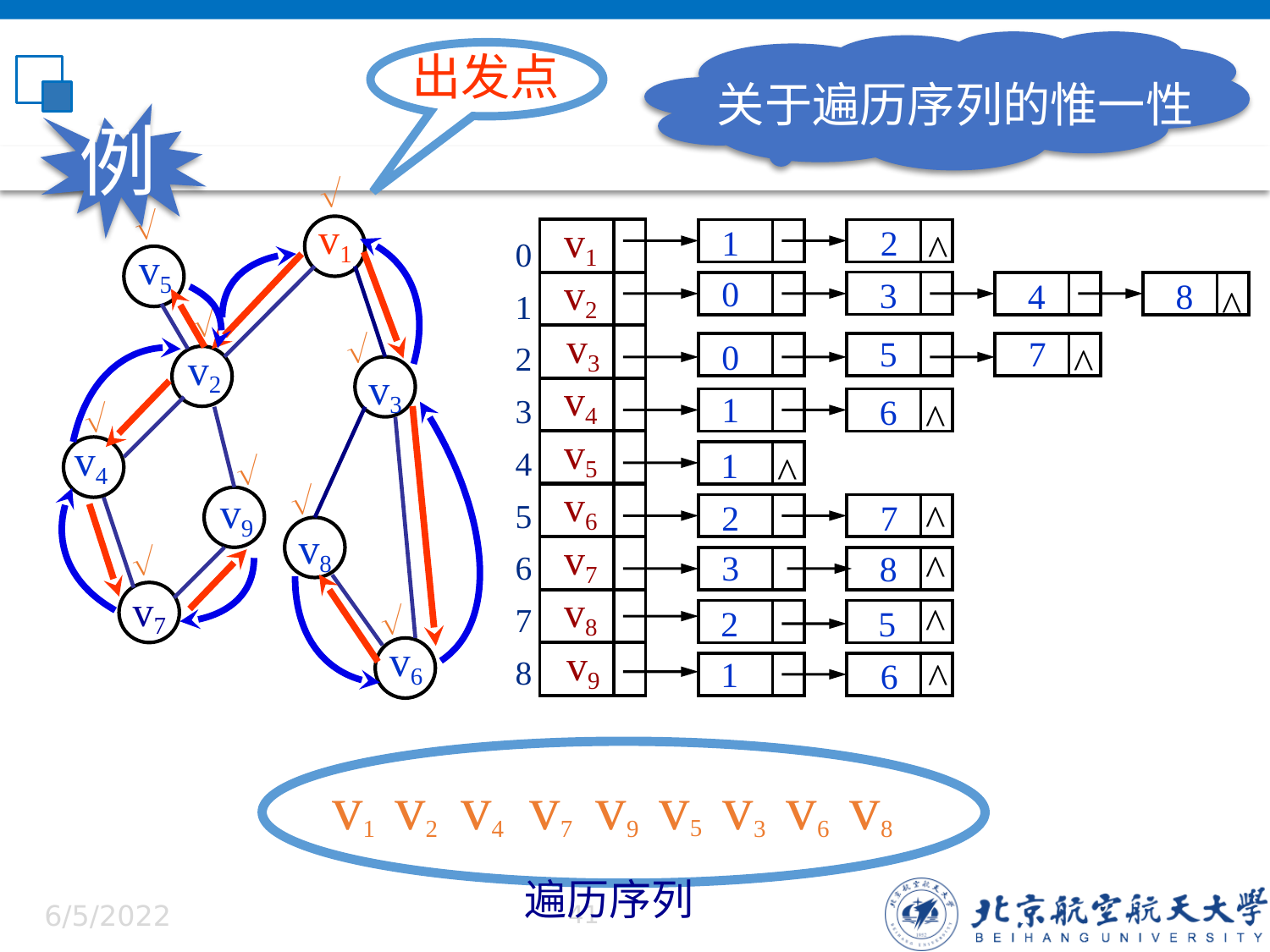

关于遍历序列的惟一性
出发点

例
√
√
v1

v5

v2

v3

v4

v9

v8

v7

v6

v1
1
2
^

v2
0
3
4
8

^

v3

7
5
0
^

v4

1
6
^

v5

1
^

v6

^
2
7

v7

^
3
8

v8

^
2
5

v9

^
1
6

0
1
2
3
4
5
6
7
8

√

√

√

√

√

√

√

遍历序列
v5
v1
v2
v4
v7
v9
v3
v6
v8
6/5/2022
41